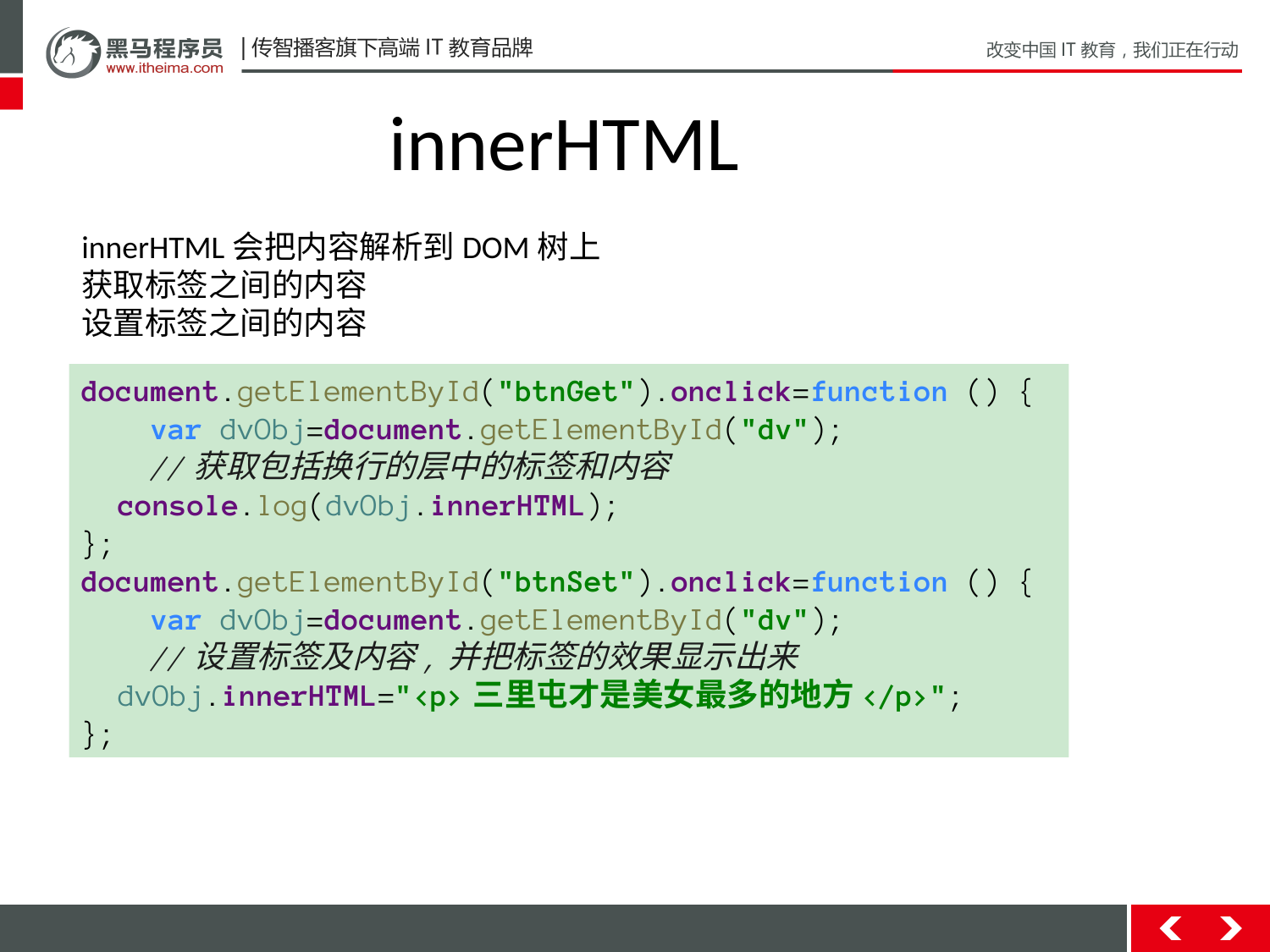

innerHTML
innerHTML会把内容解析到DOM树上
获取标签之间的内容
设置标签之间的内容
document.getElementById("btnGet").onclick=function () {
    var dvObj=document.getElementById("dv");
    //获取包括换行的层中的标签和内容
    console.log(dvObj.innerHTML);
};
document.getElementById("btnSet").onclick=function () {
    var dvObj=document.getElementById("dv");
    //设置标签及内容,并把标签的效果显示出来
    dvObj.innerHTML="<p>三里屯才是美女最多的地方</p>";
};